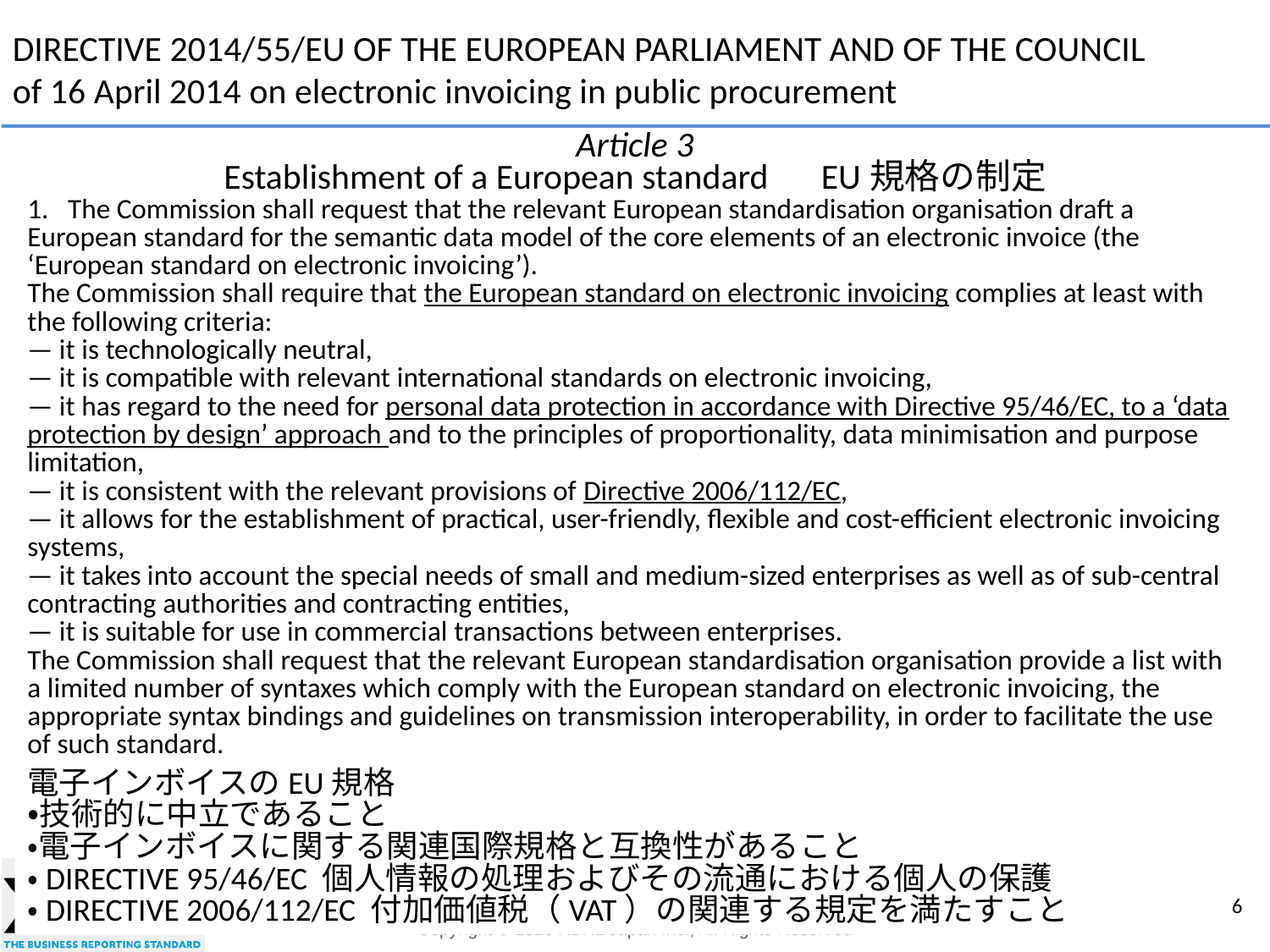

DIRECTIVE 2014/55/EU OF THE EUROPEAN PARLIAMENT AND OF THE COUNCIL
of 16 April 2014 on electronic invoicing in public procurement
Article 3
Establishment of a European standard　EU規格の制定
1.   The Commission shall request that the relevant European standardisation organisation draft a European standard for the semantic data model of the core elements of an electronic invoice (the ‘European standard on electronic invoicing’).
The Commission shall require that the European standard on electronic invoicing complies at least with the following criteria:
— it is technologically neutral,
— it is compatible with relevant international standards on electronic invoicing,
— it has regard to the need for personal data protection in accordance with Directive 95/46/EC, to a ‘data protection by design’ approach and to the principles of proportionality, data minimisation and purpose limitation,
— it is consistent with the relevant provisions of Directive 2006/112/EC,
— it allows for the establishment of practical, user-friendly, flexible and cost-efficient electronic invoicing systems,
— it takes into account the special needs of small and medium-sized enterprises as well as of sub-central contracting authorities and contracting entities,
— it is suitable for use in commercial transactions between enterprises.
The Commission shall request that the relevant European standardisation organisation provide a list with a limited number of syntaxes which comply with the European standard on electronic invoicing, the appropriate syntax bindings and guidelines on transmission interoperability, in order to facilitate the use of such standard.
The requests shall be adopted in accordance with the procedure laid down in Article 10(1) to (5) of Regulation (EU) No 1025/2012.
As part of the work to develop the standard by the relevant European standardisation organisation, and within the timeline identified in paragraph 2, the standard shall be tested as to its practical application for an end user. The Commission shall retain overall responsibility for the testing and shall ensure that, during the performance of the test, special account be taken of the respect for the criteria of practicality, user-friendliness and possible implementation costs in accordance with the second subparagraph of paragraph 1. The Commission shall submit a report on the outcome of the test to the European Parliament and the Council.
電子インボイスのEU規格
・技術的に中立であること
・電子インボイスに関する関連国際規格と互換性があること
・DIRECTIVE 95/46/EC 個人情報の処理およびその流通における個人の保護
・DIRECTIVE 2006/112/EC 付加価値税（VAT）の関連する規定を満たすこと
6